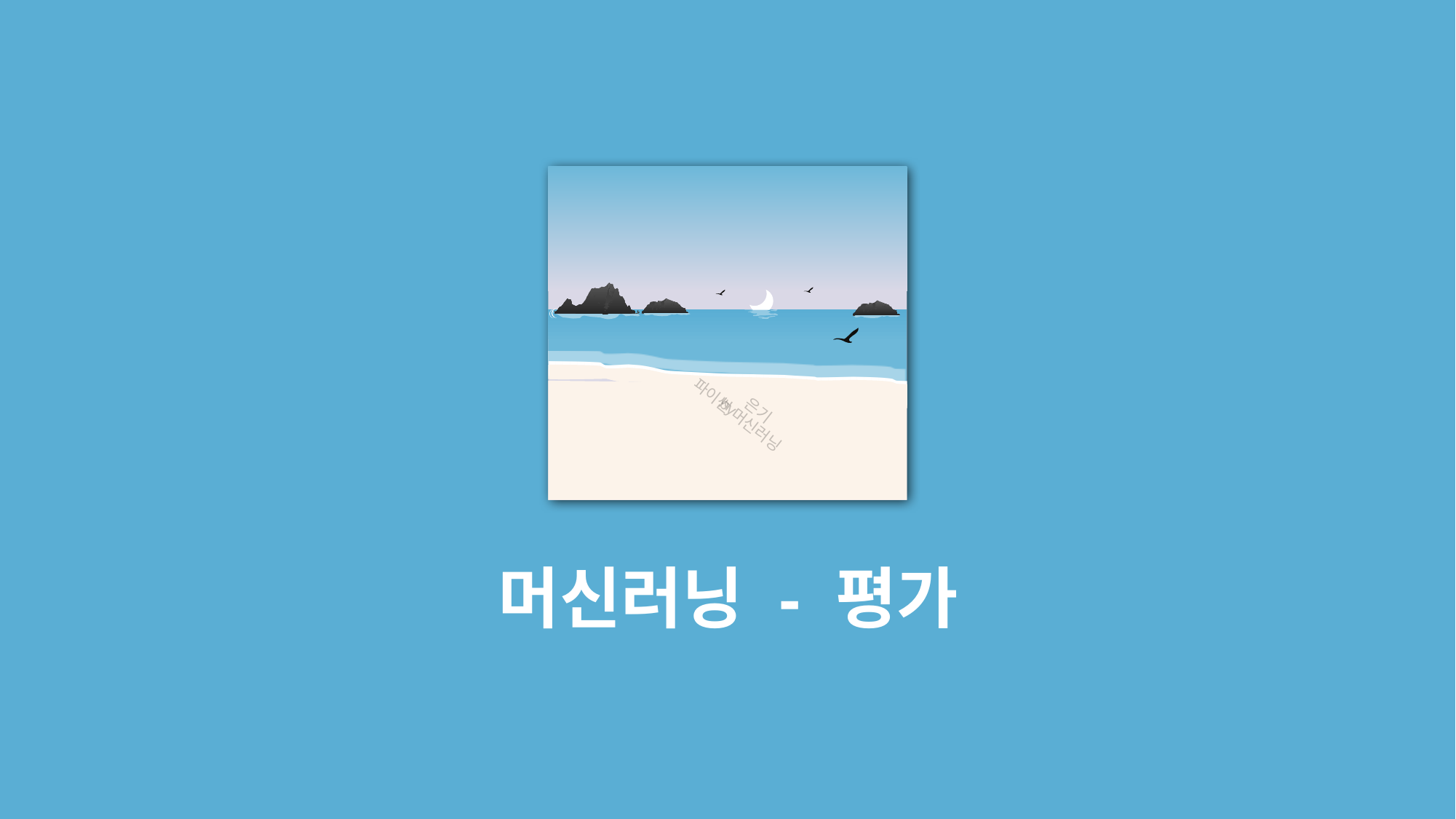

파이썬 머신러닝 by 은기
머신러닝 - 평가